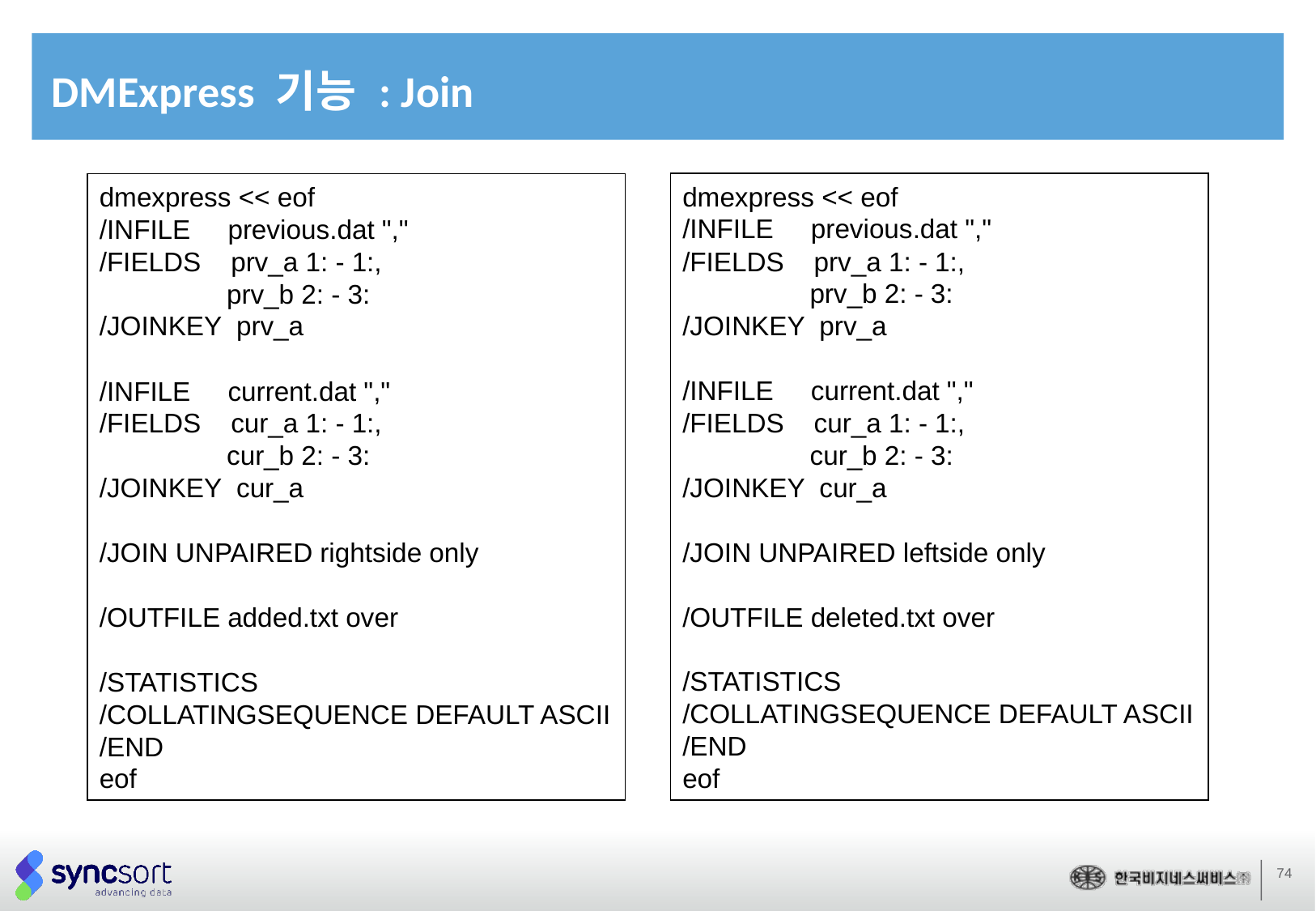

# DMExpress 기능 : Join
dmexpress << eof
/INFILE     previous.dat ","
/FIELDS    prv_a 1: - 1:,
                 prv_b 2: - 3:
/JOINKEY  prv_a

/INFILE     current.dat ","
/FIELDS    cur_a 1: - 1:,
                 cur_b 2: - 3:
/JOINKEY  cur_a

/JOIN UNPAIRED leftside only

/OUTFILE deleted.txt over

/STATISTICS
/COLLATINGSEQUENCE DEFAULT ASCII
/END
eof
dmexpress << eof
/INFILE     previous.dat ","
/FIELDS    prv_a 1: - 1:,
                 prv_b 2: - 3:
/JOINKEY  prv_a

/INFILE     current.dat ","
/FIELDS    cur_a 1: - 1:,
                 cur_b 2: - 3:
/JOINKEY  cur_a

/JOIN UNPAIRED rightside only

/OUTFILE added.txt over

/STATISTICS
/COLLATINGSEQUENCE DEFAULT ASCII
/END
eof